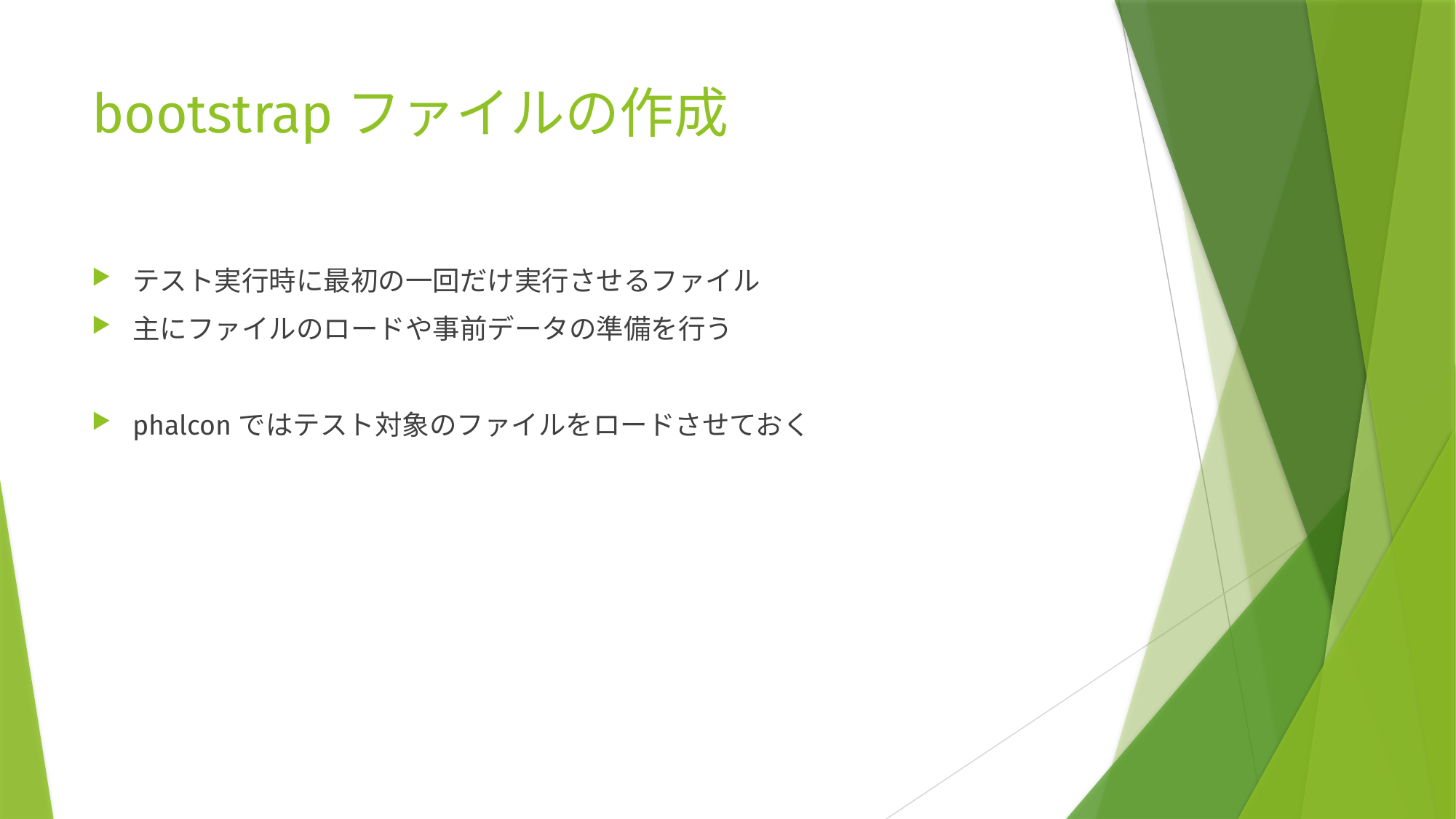

# bootstrapファイルの作成
テスト実行時に最初の一回だけ実行させるファイル
主にファイルのロードや事前データの準備を行う

phalconではテスト対象のファイルをロードさせておく